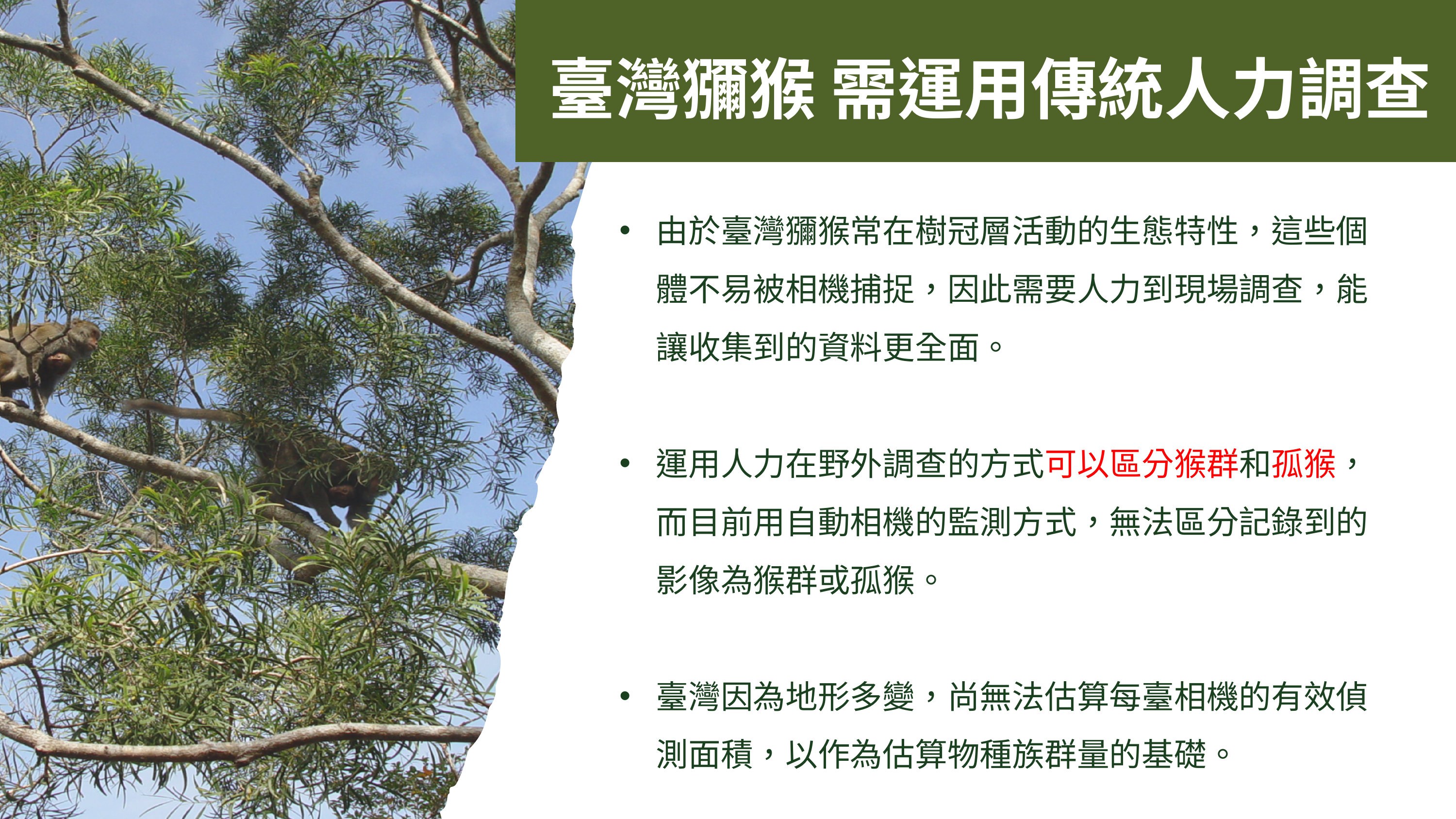

臺灣獼猴 需運用傳統人力調查
由於臺灣獼猴常在樹冠層活動的生態特性，這些個體不易被相機捕捉，因此需要人力到現場調查，能讓收集到的資料更全面。

運用人力在野外調查的方式可以區分猴群和孤猴，而目前用自動相機的監測方式，無法區分記錄到的影像為猴群或孤猴。

臺灣因為地形多變，尚無法估算每臺相機的有效偵測面積，以作為估算物種族群量的基礎。